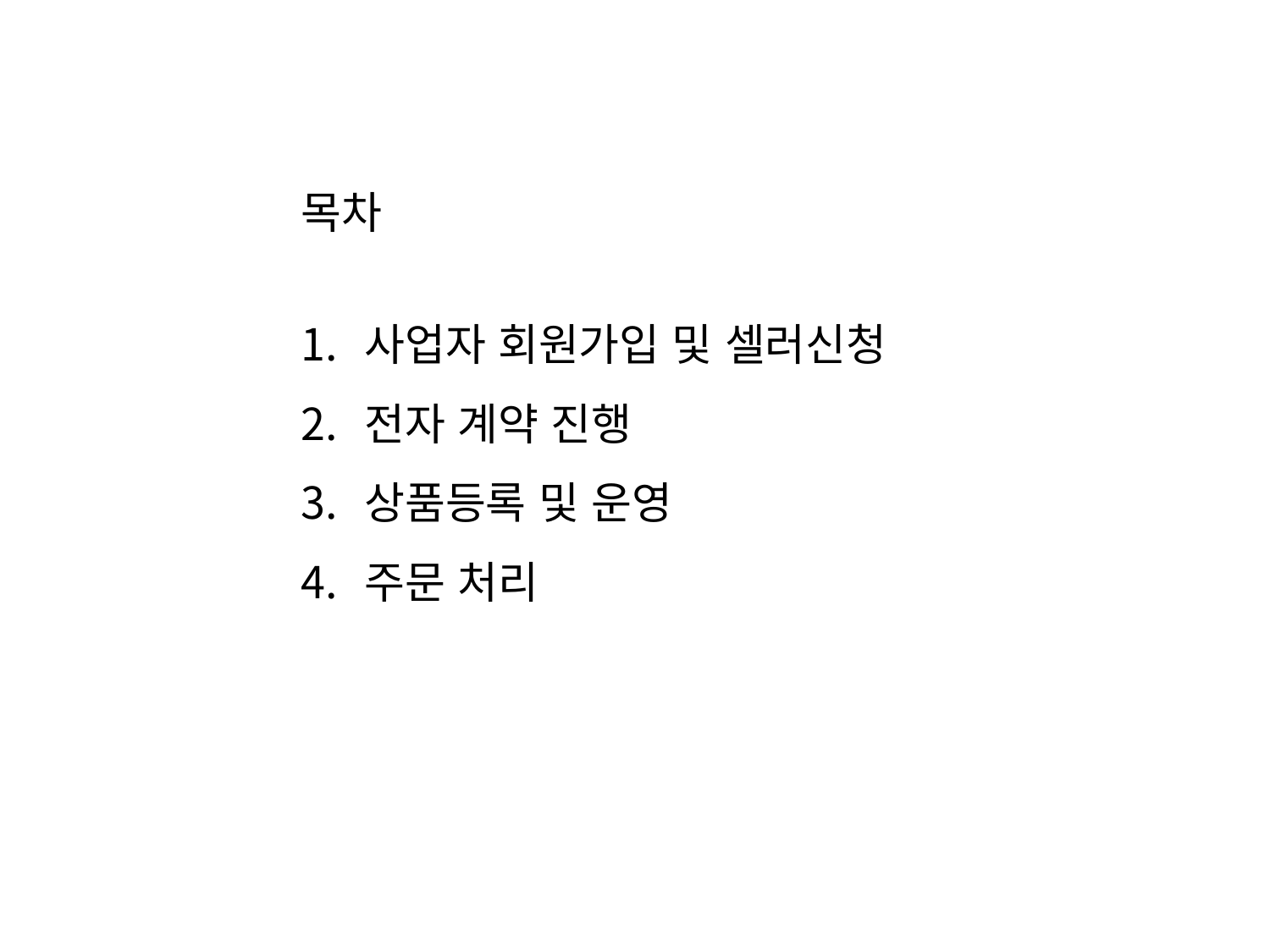

목차

사업자 회원가입 및 셀러신청
전자 계약 진행
상품등록 및 운영
주문 처리